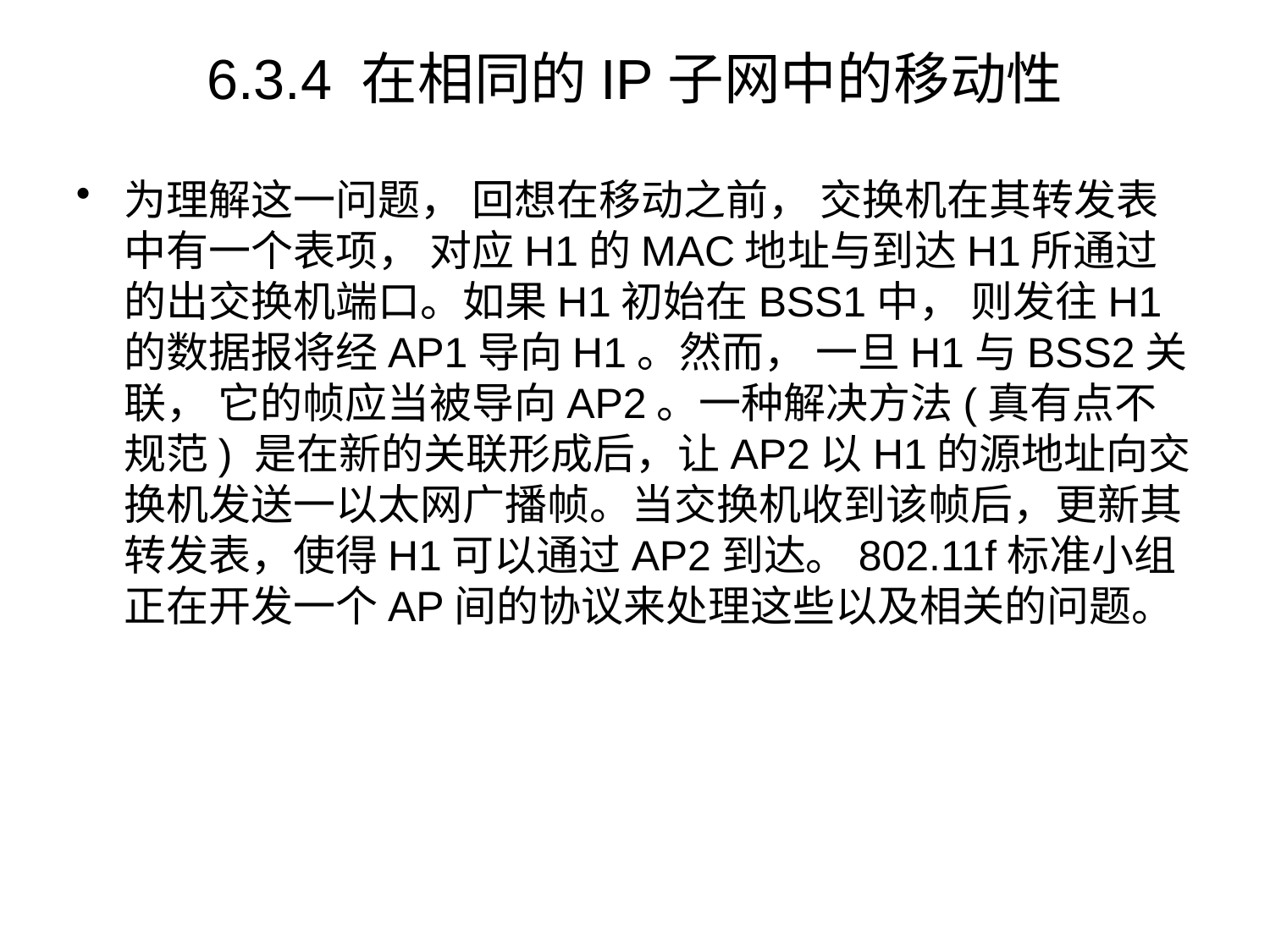

# 6.3.4 在相同的IP子网中的移动性
为理解这一问题， 回想在移动之前， 交换机在其转发表中有一个表项， 对应H1的MAC地址与到达H1所通过的出交换机端口。如果H1初始在BSS1中， 则发往H1的数据报将经AP1导向H1。然而， 一旦H1与BSS2关联， 它的帧应当被导向AP2。一种解决方法(真有点不规范) 是在新的关联形成后，让AP2以H1的源地址向交换机发送一以太网广播帧。当交换机收到该帧后，更新其转发表，使得H1可以通过AP2到达。802.11f标准小组正在开发一个AP间的协议来处理这些以及相关的问题。